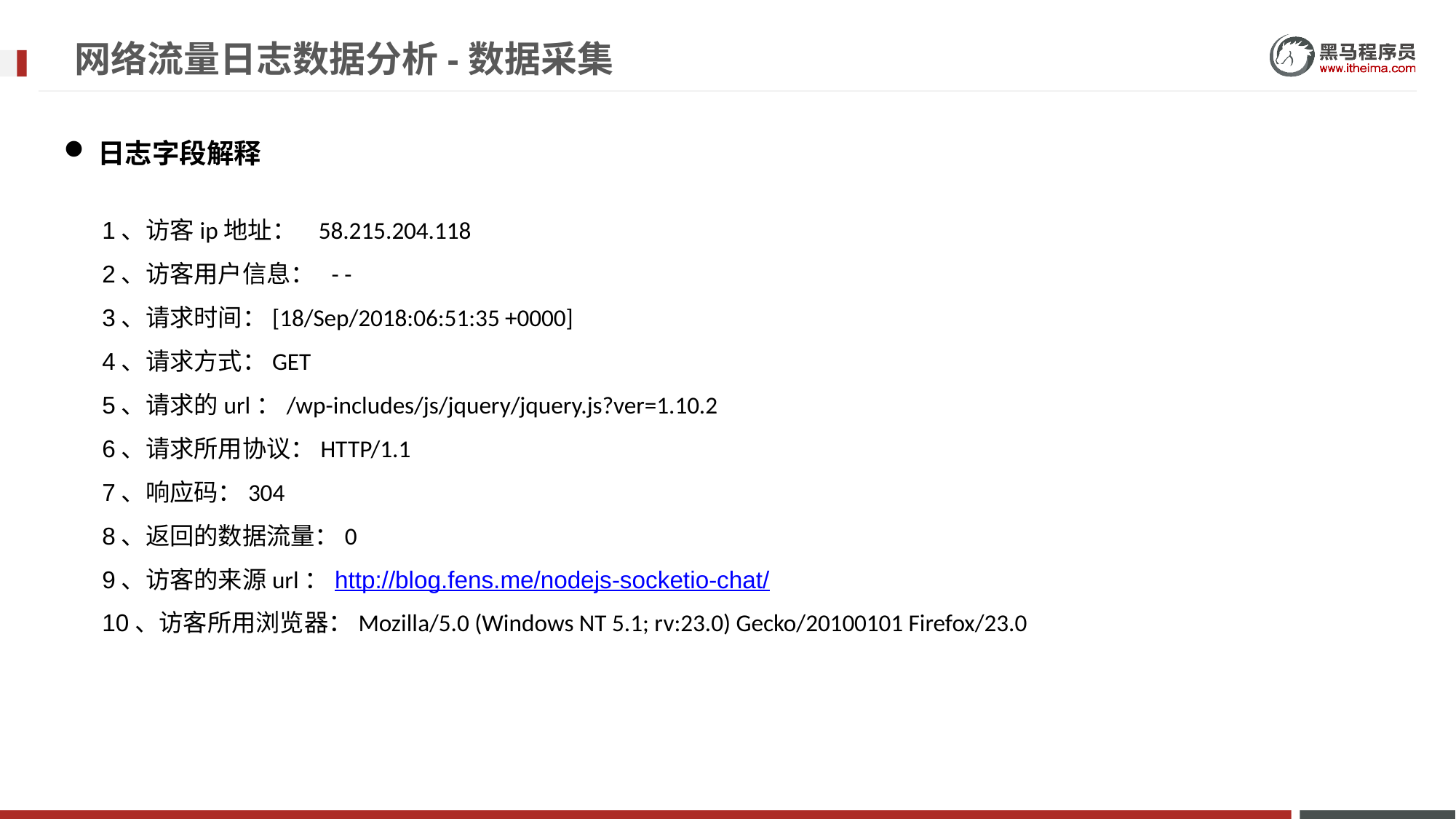

# 网络流量日志数据分析-数据采集
日志字段解释
1、访客ip地址：   58.215.204.118
2、访客用户信息：  - -
3、请求时间：[18/Sep/2018:06:51:35 +0000]
4、请求方式：GET
5、请求的url：/wp-includes/js/jquery/jquery.js?ver=1.10.2
6、请求所用协议：HTTP/1.1
7、响应码：304
8、返回的数据流量：0
9、访客的来源url：http://blog.fens.me/nodejs-socketio-chat/
10、访客所用浏览器：Mozilla/5.0 (Windows NT 5.1; rv:23.0) Gecko/20100101 Firefox/23.0